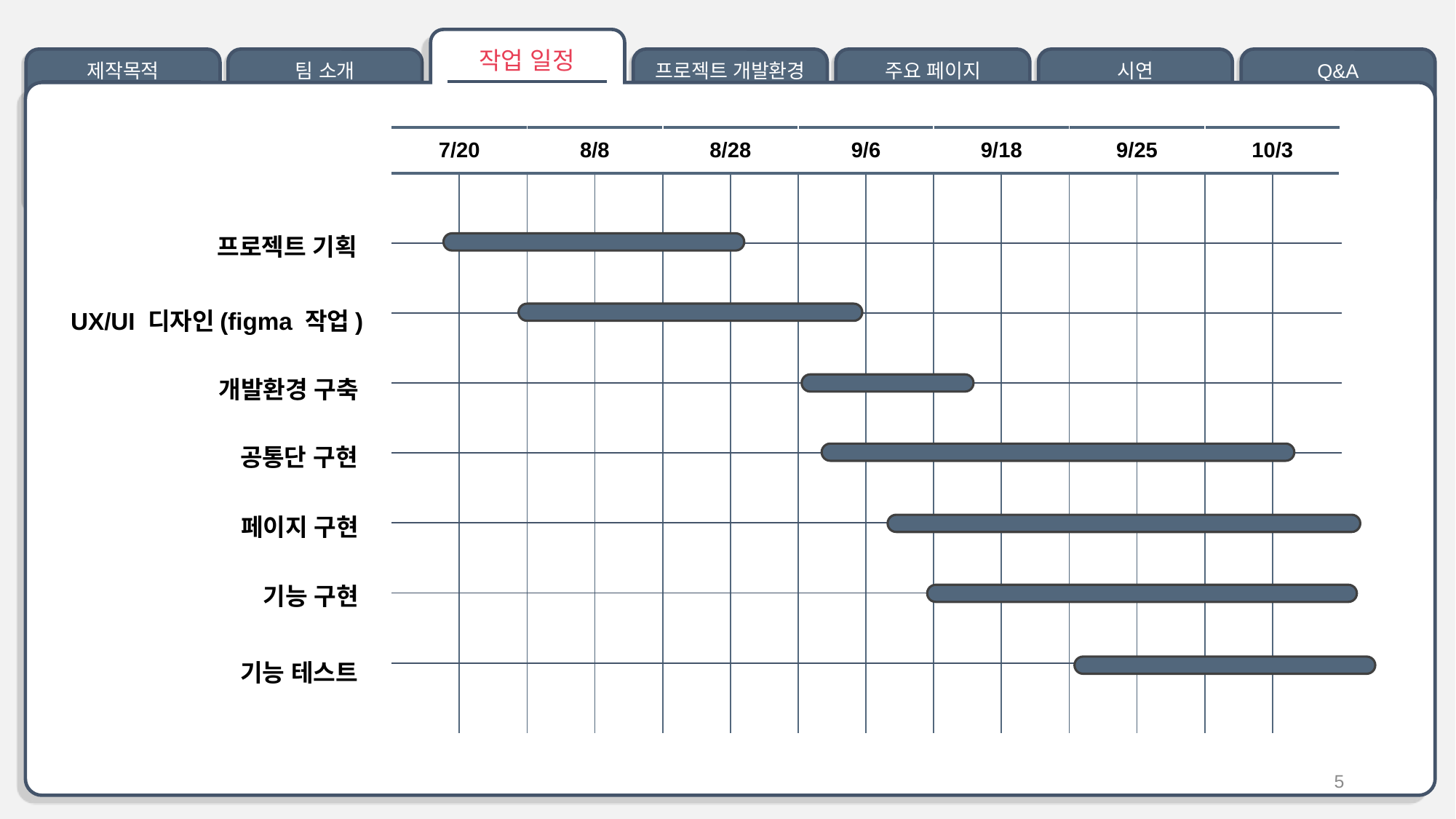

작업 일정
제작목적
팀 소개
프로젝트 개발환경

주요 페이지

시연

Q&A

| 7/20 |  | 8/8 |  | 8/28 |  | 9/6 |  | 9/18 |  | 9/25 |  | 10/3 |  |  |
| --- | --- | --- | --- | --- | --- | --- | --- | --- | --- | --- | --- | --- | --- | --- |
|  |  |  |  |  |  |  |  |  |  |  |  |  |  |  |
|  |  |  |  |  |  |  |  |  |  |  |  |  |  |  |
|  |  |  |  |  |  |  |  |  |  |  |  |  |  |  |
|  |  |  |  |  |  |  |  |  |  |  |  |  |  |  |
|  |  |  |  |  |  |  |  |  |  |  |  |  |  |  |
|  |  |  |  |  |  |  |  |  |  |  |  |  |  |  |
|  |  |  |  |  |  |  |  |  |  |  |  |  |  |  |
|  |  |  |  |  |  |  |  |  |  |  |  |  |  |  |
프로젝트 기획

UX/UI 디자인(figma 작업)

개발환경 구축

공통단 구현

페이지 구현

기능 구현

기능 테스트

5